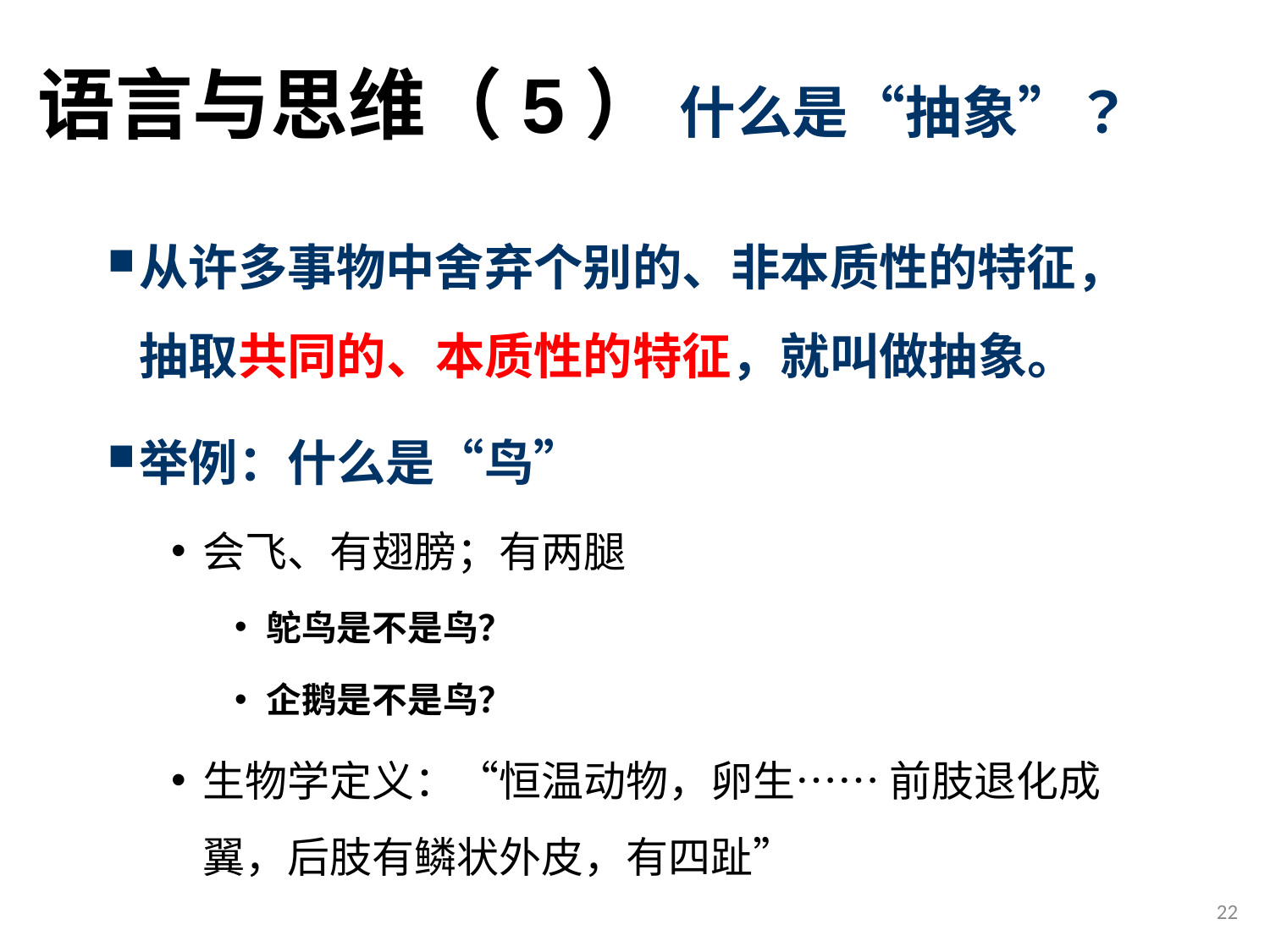

# 语言与思维（5） 什么是“抽象”？
从许多事物中舍弃个别的、非本质性的特征，抽取共同的、本质性的特征，就叫做抽象。
举例：什么是“鸟”
会飞、有翅膀；有两腿
鸵鸟是不是鸟？
企鹅是不是鸟？
生物学定义：“恒温动物，卵生…… 前肢退化成翼，后肢有鳞状外皮，有四趾”
22